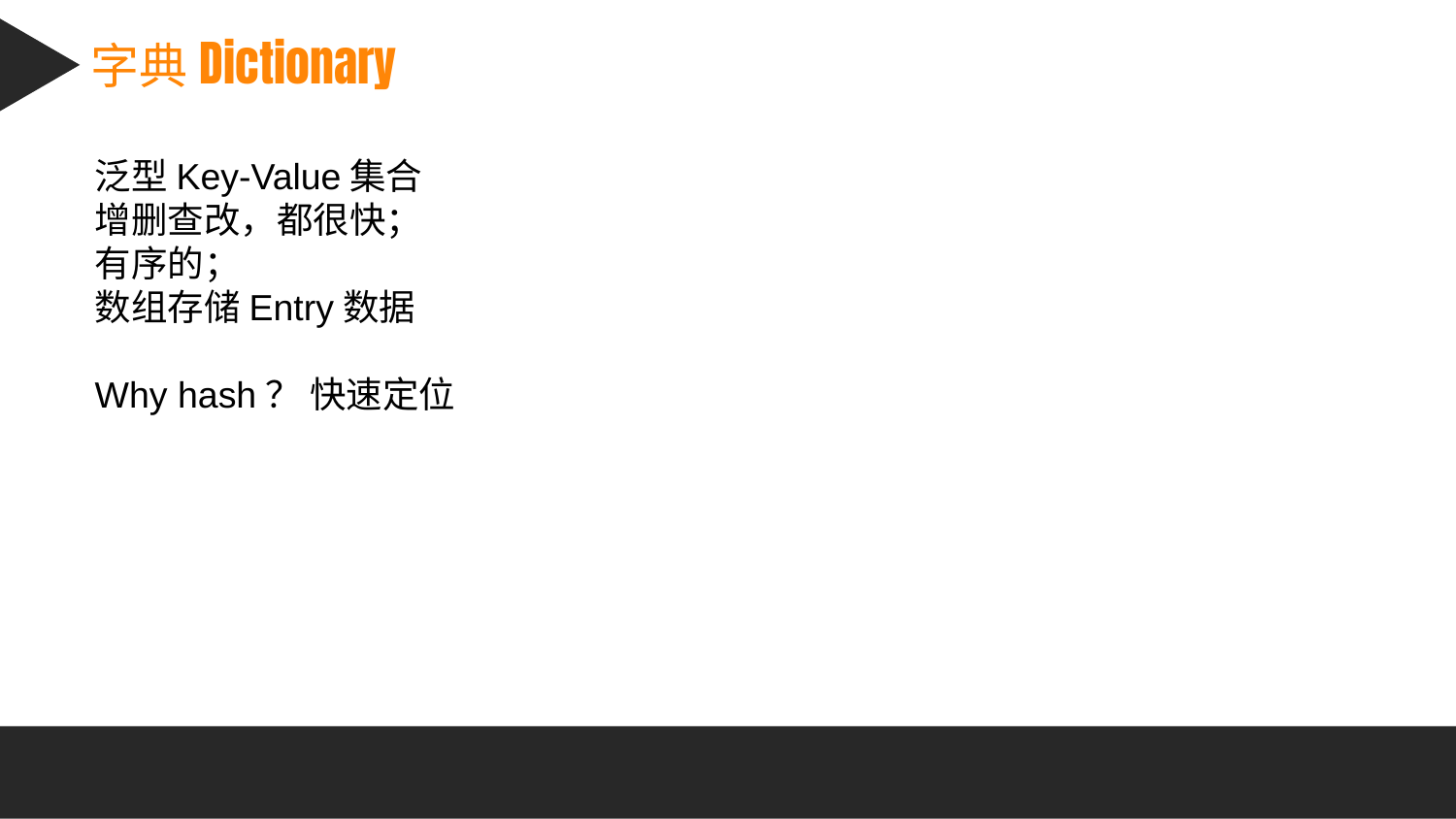

字典Dictionary
泛型Key-Value集合
增删查改，都很快；
有序的；
数组存储Entry数据

Why hash？ 快速定位